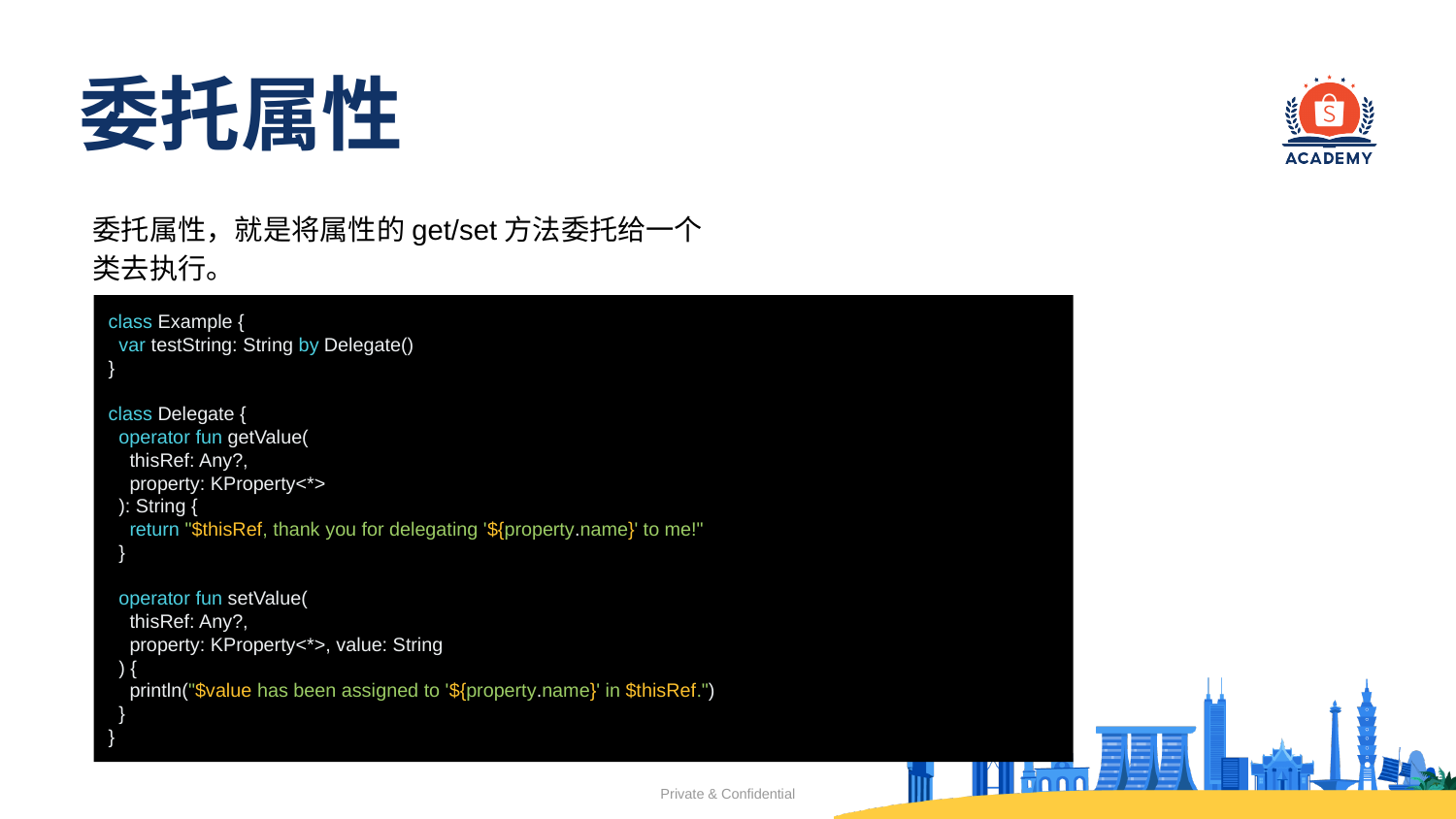

# 委托属性
委托属性，就是将属性的get/set方法委托给一个类去执行。
class Example {
  var testString: String by Delegate()
}

class Delegate {
  operator fun getValue(
    thisRef: Any?,
    property: KProperty<*>
  ): String {
    return "$thisRef, thank you for delegating '${property.name}' to me!"
  }

  operator fun setValue(
    thisRef: Any?,
    property: KProperty<*>, value: String
  ) {
    println("$value has been assigned to '${property.name}' in $thisRef.")
  }
}